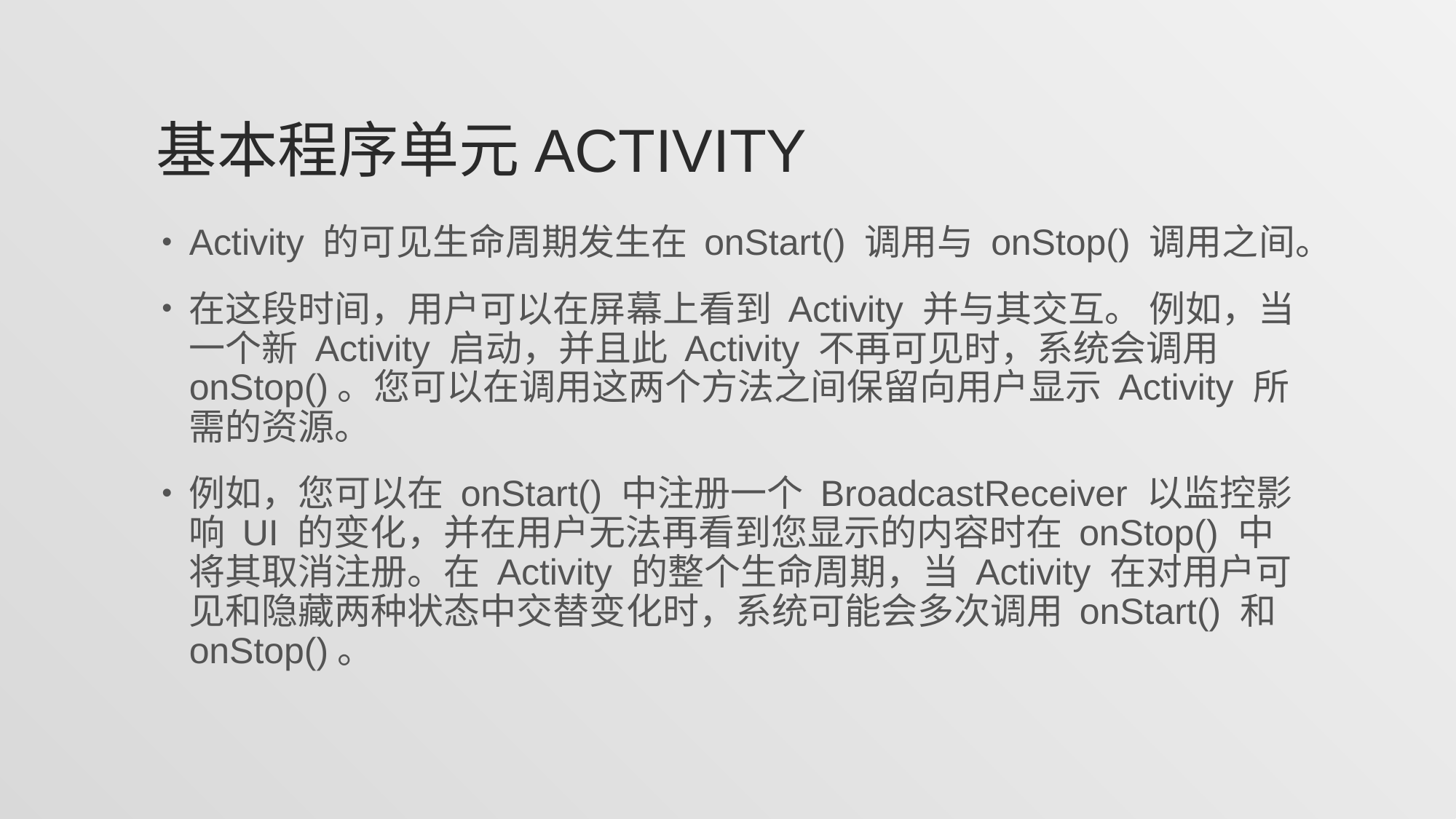

# 基本程序单元Activity
Activity 的可见生命周期发生在 onStart() 调用与 onStop() 调用之间。
在这段时间，用户可以在屏幕上看到 Activity 并与其交互。 例如，当一个新 Activity 启动，并且此 Activity 不再可见时，系统会调用 onStop()。您可以在调用这两个方法之间保留向用户显示 Activity 所需的资源。
例如，您可以在 onStart() 中注册一个 BroadcastReceiver 以监控影响 UI 的变化，并在用户无法再看到您显示的内容时在 onStop() 中将其取消注册。在 Activity 的整个生命周期，当 Activity 在对用户可见和隐藏两种状态中交替变化时，系统可能会多次调用 onStart() 和 onStop()。